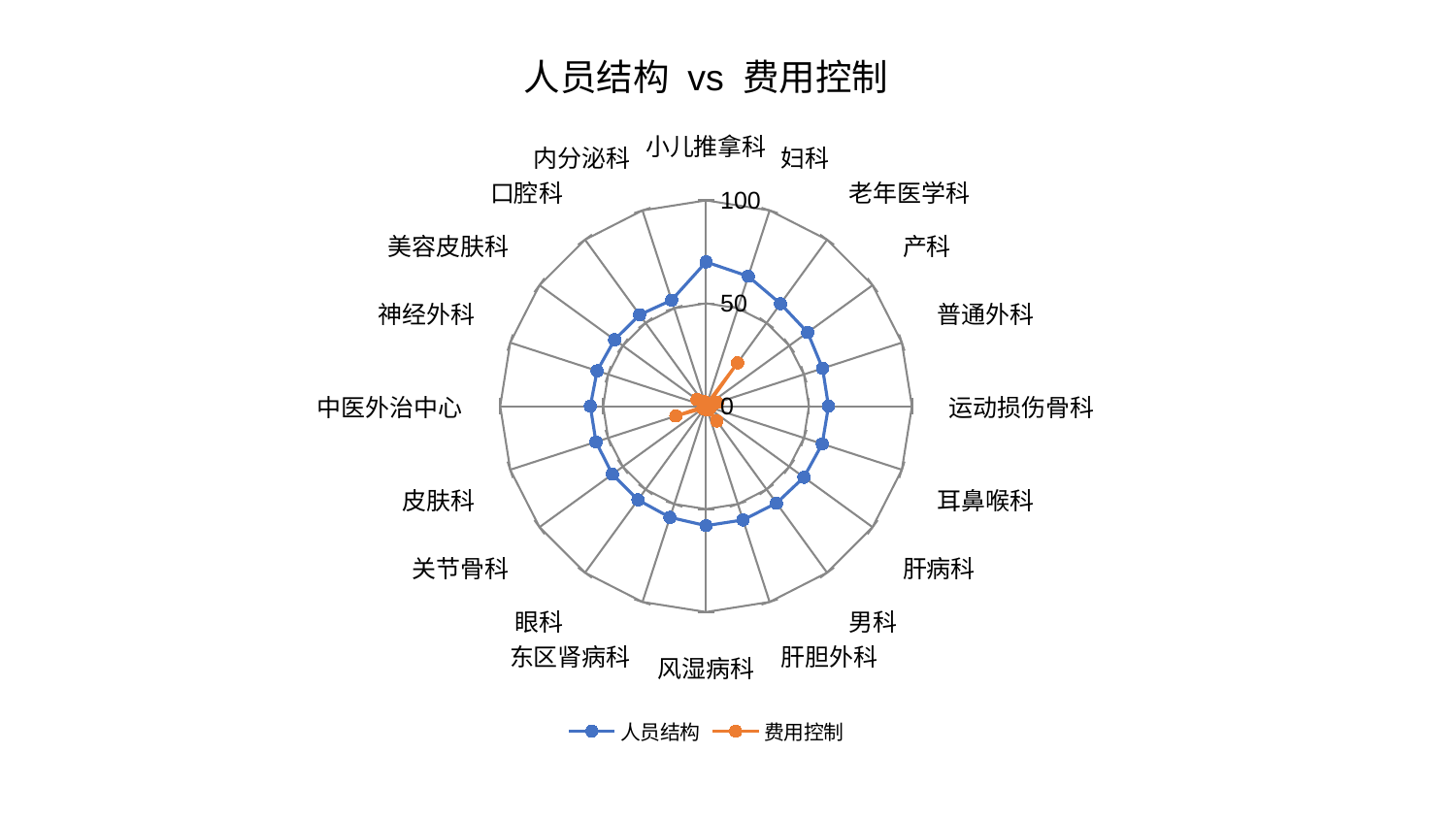

### Chart: 人员结构 vs 费用控制

| Category | 人员结构 | 费用控制 |
|---|---|---|
| 小儿推拿科 | 70.09382547852292 | 1.1230332190435888 |
| 妇科 | 66.36809533125594 | 1.1062088823590321 |
| 老年医学科 | 61.52919148316098 | 26.03277206019832 |
| 产科 | 61.0011517259956 | 1.101538339680465 |
| 普通外科 | 59.51865322494658 | 5.706673233401345 |
| 运动损伤骨科 | 59.46969193720183 | 1.1194222653466512 |
| 耳鼻喉科 | 59.358563219059945 | 2.254768194126356 |
| 肝病科 | 58.7516754983615 | 1.1703198056336037 |
| 男科 | 58.23200509304468 | 8.93918864058355 |
| 肝胆外科 | 58.107561941469896 | 1.8528386941115114 |
| 风湿病科 | 58.049108330476095 | 0.6806105124577478 |
| 东区肾病科 | 56.815719940612844 | 1.6467630429589672 |
| 眼科 | 56.27355569450081 | 1.2787280898464504 |
| 关节骨科 | 56.243590788471046 | 1.9665794693793754 |
| 皮肤科 | 56.23188498147123 | 15.457652989937348 |
| 中医外治中心 | 56.21271483709702 | 0.733228733327664 |
| 神经外科 | 55.619857955974446 | 1.2155536904218744 |
| 美容皮肤科 | 54.93336154043597 | 5.470920110331017 |
| 口腔科 | 54.91826675576095 | 2.0590772574415057 |
| 内分泌科 | 54.15672023942964 | 2.2688559710515355 |
5